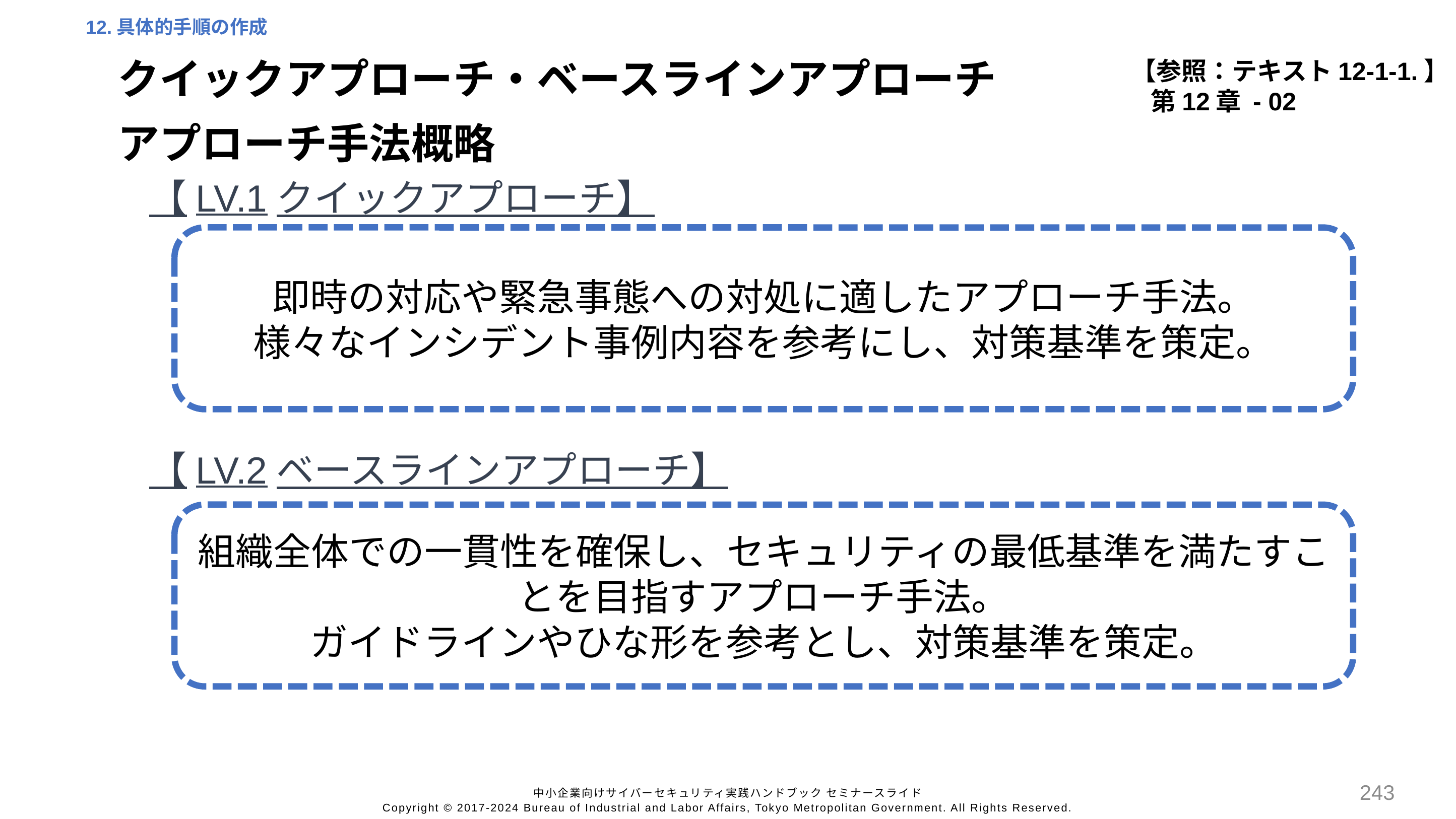

12.具体的手順の作成
【参照：テキスト12-1-1.】
第12章 - 02
クイックアプローチ・ベースラインアプローチ
アプローチ手法概略
【LV.1クイックアプローチ】

【LV.2ベースラインアプローチ】
即時の対応や緊急事態への対処に適したアプローチ手法。
様々なインシデント事例内容を参考にし、対策基準を策定。
組織全体での一貫性を確保し、セキュリティの最低基準を満たすことを目指すアプローチ手法。
ガイドラインやひな形を参考とし、対策基準を策定。
243